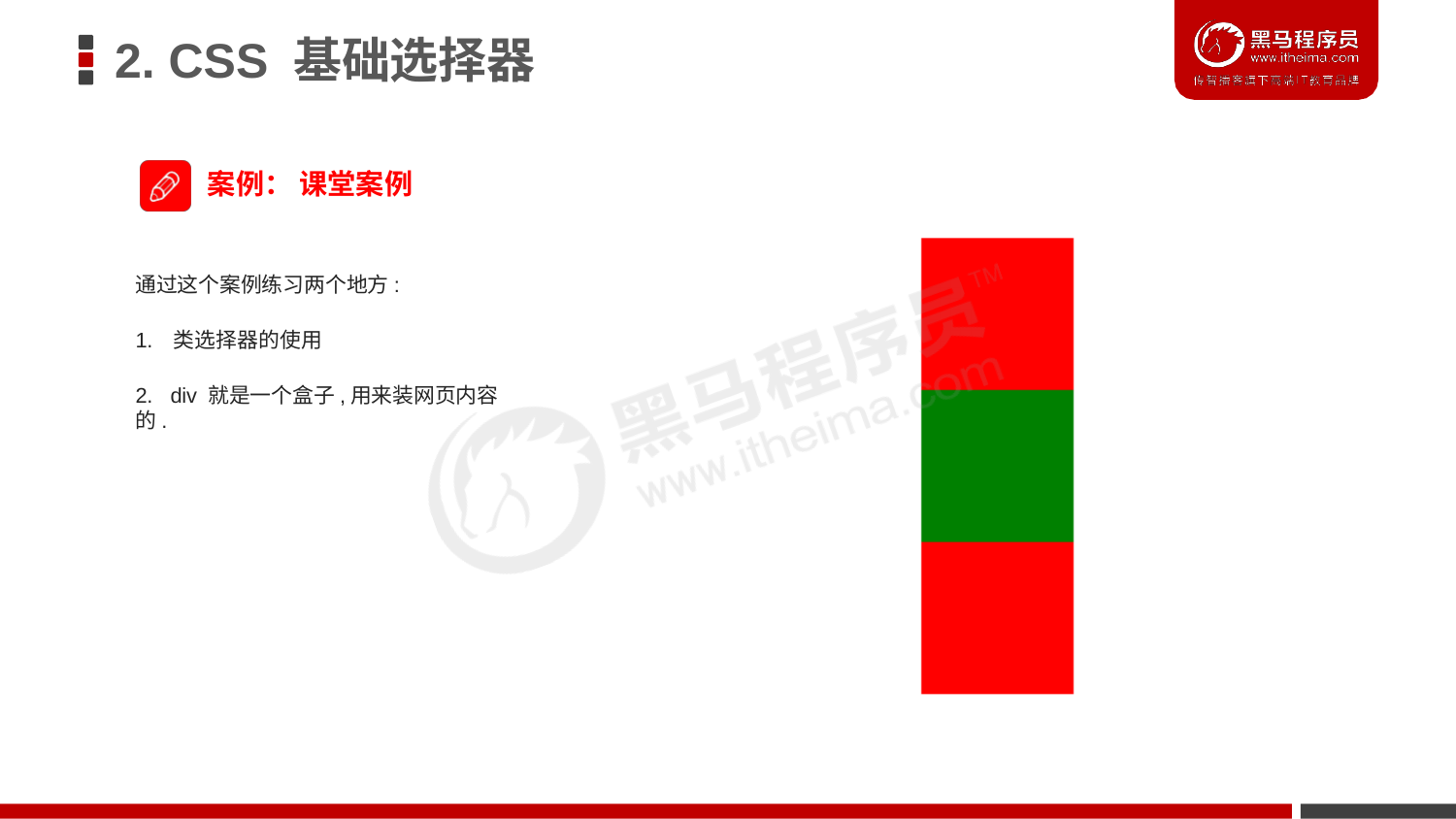

# 2. CSS 基础选择器

案例： 课堂案例

通过这个案例练习两个地方:

1.  类选择器的使用

2.   div 就是一个盒子,用来装网页内容的.